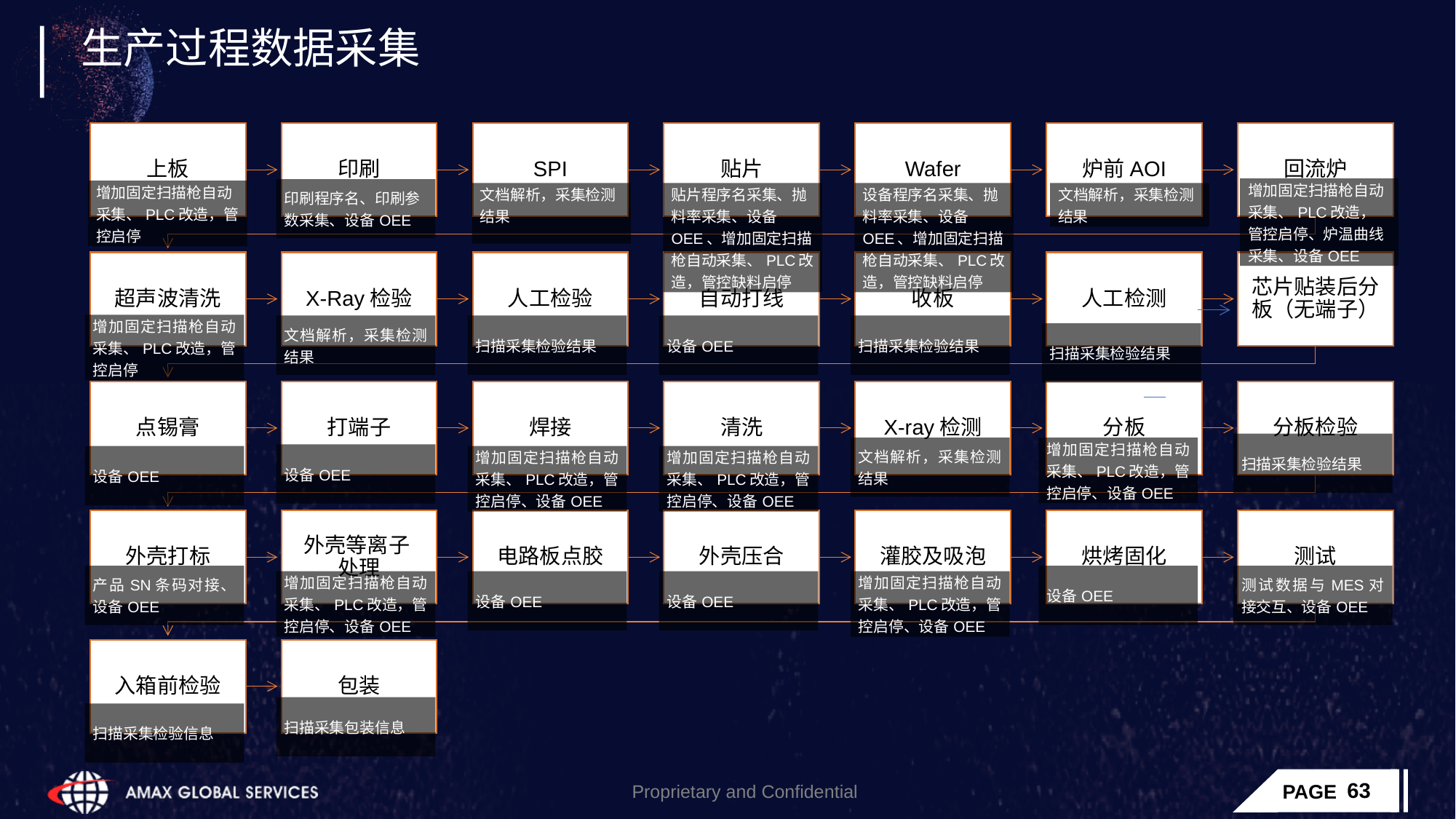

# 生产过程数据采集

上板

印刷

SPI

贴片

Wafer

炉前AOI

回流炉

超声波清洗

X-Ray检验

人工检验

自动打线

收板

人工检测

芯片贴装后分板（无端子）

点锡膏

打端子

焊接

清洗

X-ray检测

分板

分板检验

外壳打标

外壳等离子  处理

电路板点胶

外壳压合

灌胶及吸泡

烘烤固化

测试

入箱前检验
包装
| 增加固定扫描枪自动采集、PLC改造，管控启停、炉温曲线采集、设备OEE |
| --- |
| 印刷程序名、印刷参数采集、设备OEE |
| --- |
| 增加固定扫描枪自动采集、PLC改造，管控启停 |
| --- |
| 文档解析，采集检测结果 |
| --- |
| 贴片程序名采集、抛料率采集、设备OEE、增加固定扫描枪自动采集、PLC改造，管控缺料启停 |
| --- |
| 设备程序名采集、抛料率采集、设备OEE、增加固定扫描枪自动采集、PLC改造，管控缺料启停 |
| --- |
| 文档解析，采集检测结果 |
| --- |
| 增加固定扫描枪自动采集、PLC改造，管控启停 |
| --- |
| 文档解析，采集检测结果 |
| --- |
| 扫描采集检验结果 |
| --- |
| 设备OEE |
| --- |
| 扫描采集检验结果 |
| --- |
| 扫描采集检验结果 |
| --- |
| 扫描采集检验结果 |
| --- |
| 文档解析，采集检测结果 |
| --- |
| 增加固定扫描枪自动采集、PLC改造，管控启停、设备OEE |
| --- |
| 设备OEE |
| --- |
| 设备OEE |
| --- |
| 增加固定扫描枪自动采集、PLC改造，管控启停、设备OEE |
| --- |
| 增加固定扫描枪自动采集、PLC改造，管控启停、设备OEE |
| --- |
| 产品SN条码对接、设备OEE |
| --- |
| 设备OEE |
| --- |
| 测试数据与MES对接交互、设备OEE |
| --- |
| 增加固定扫描枪自动采集、PLC改造，管控启停、设备OEE |
| --- |
| 设备OEE |
| --- |
| 设备OEE |
| --- |
| 增加固定扫描枪自动采集、PLC改造，管控启停、设备OEE |
| --- |
| 扫描采集包装信息 |
| --- |
| 扫描采集检验信息 |
| --- |